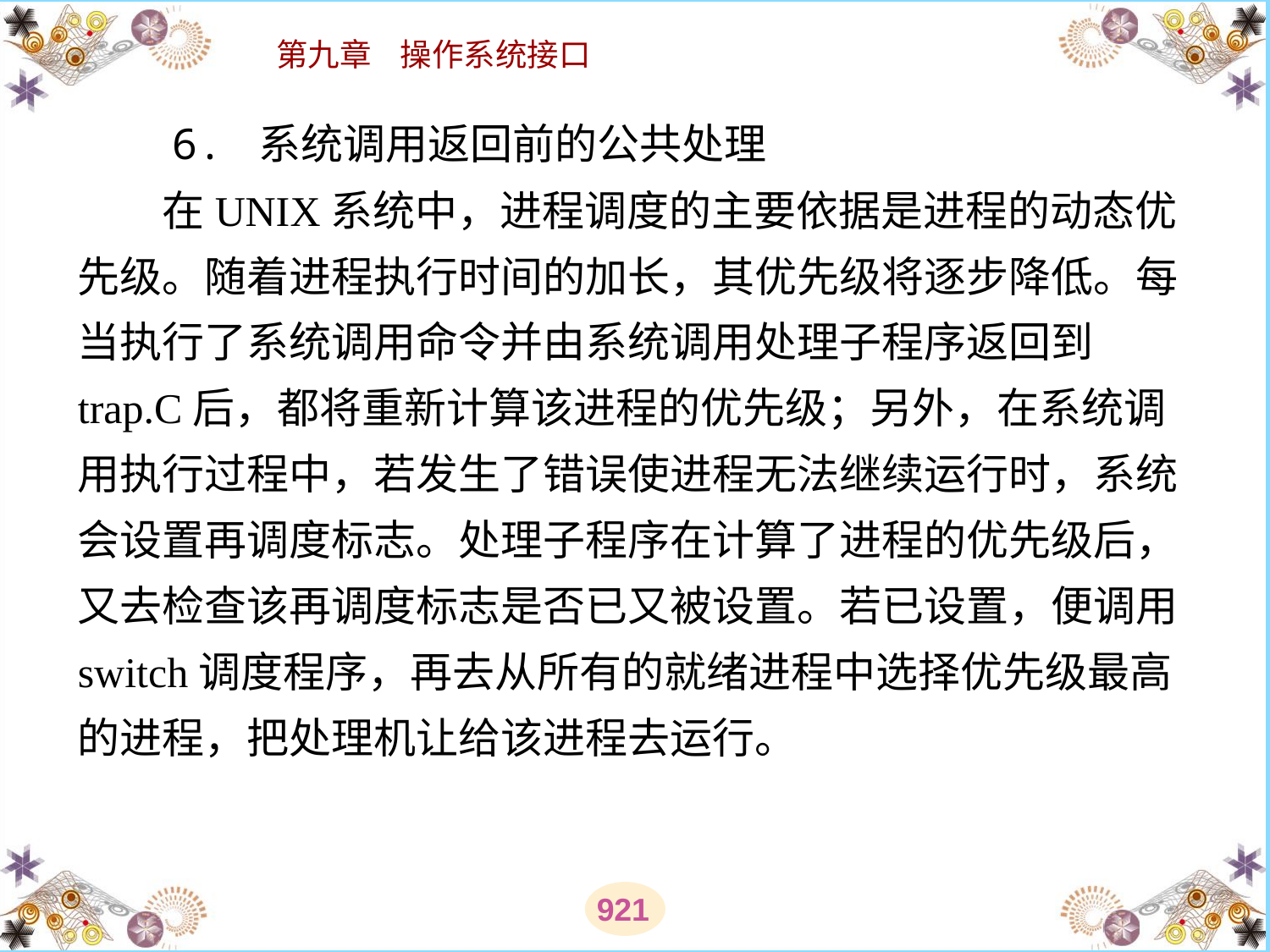

# 6. 系统调用返回前的公共处理 　　在UNIX系统中，进程调度的主要依据是进程的动态优先级。随着进程执行时间的加长，其优先级将逐步降低。每当执行了系统调用命令并由系统调用处理子程序返回到trap.C后，都将重新计算该进程的优先级；另外，在系统调用执行过程中，若发生了错误使进程无法继续运行时，系统会设置再调度标志。处理子程序在计算了进程的优先级后，又去检查该再调度标志是否已又被设置。若已设置，便调用switch调度程序，再去从所有的就绪进程中选择优先级最高的进程，把处理机让给该进程去运行。